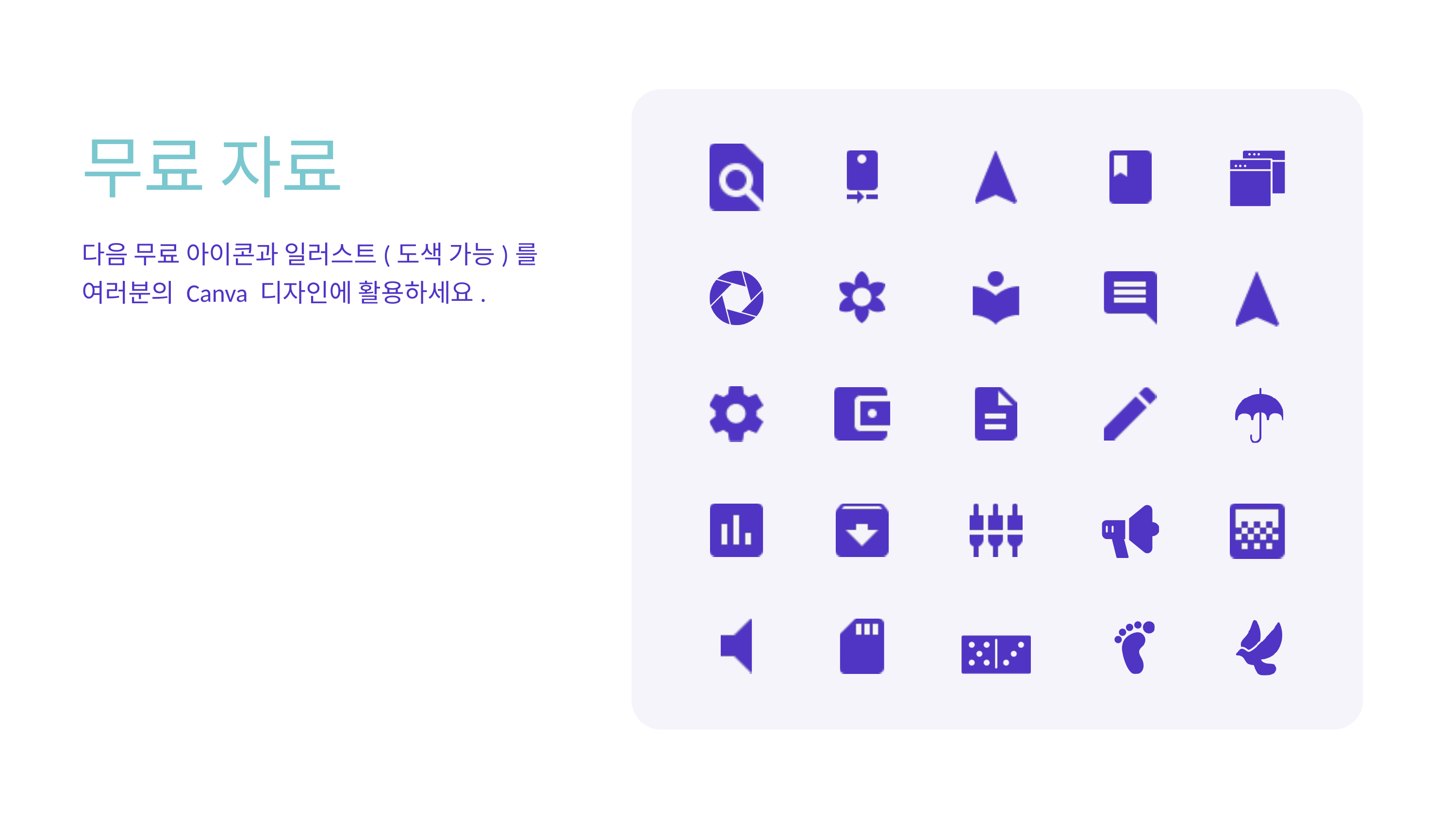

무료 자료
다음 무료 아이콘과 일러스트(도색 가능)를
여러분의 Canva 디자인에 활용하세요.